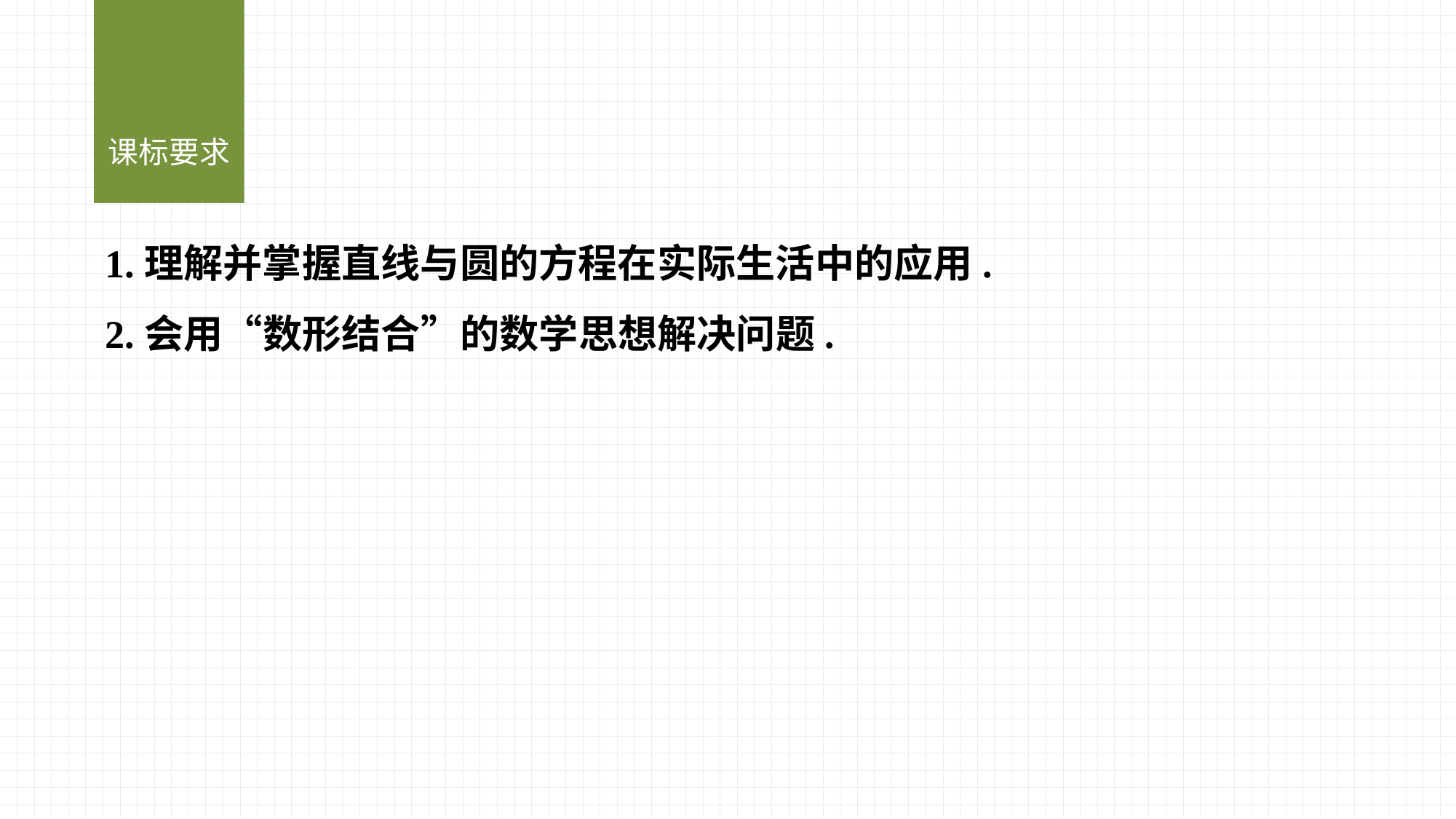

课标要求
1.理解并掌握直线与圆的方程在实际生活中的应用.
2.会用“数形结合”的数学思想解决问题.